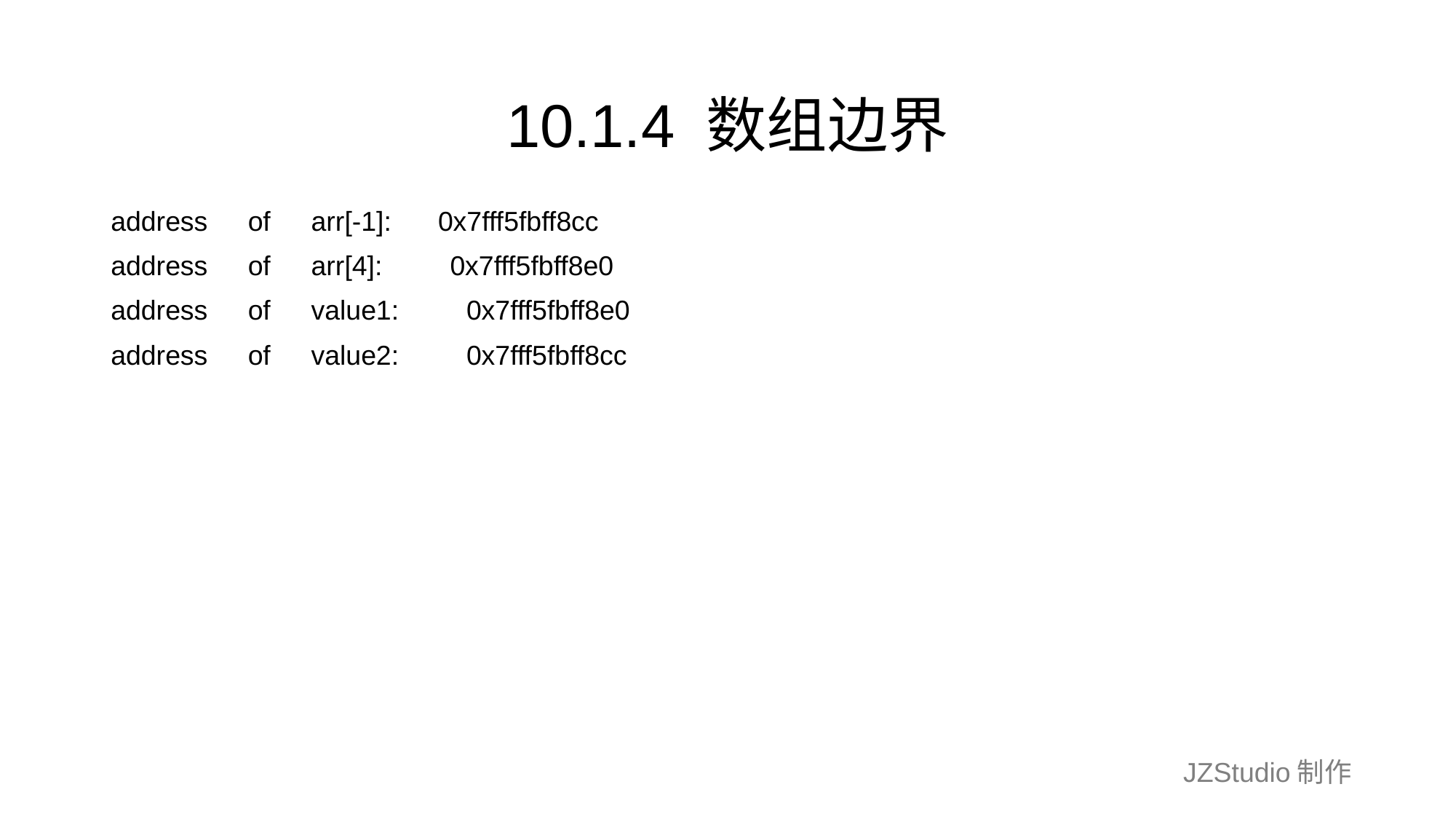

# 10.1.4 数组边界
address　of　arr[-1]:　 0x7fff5fbff8cc
address　of　arr[4]:　　0x7fff5fbff8e0
address　of　value1:　　0x7fff5fbff8e0
address　of　value2:　　0x7fff5fbff8cc